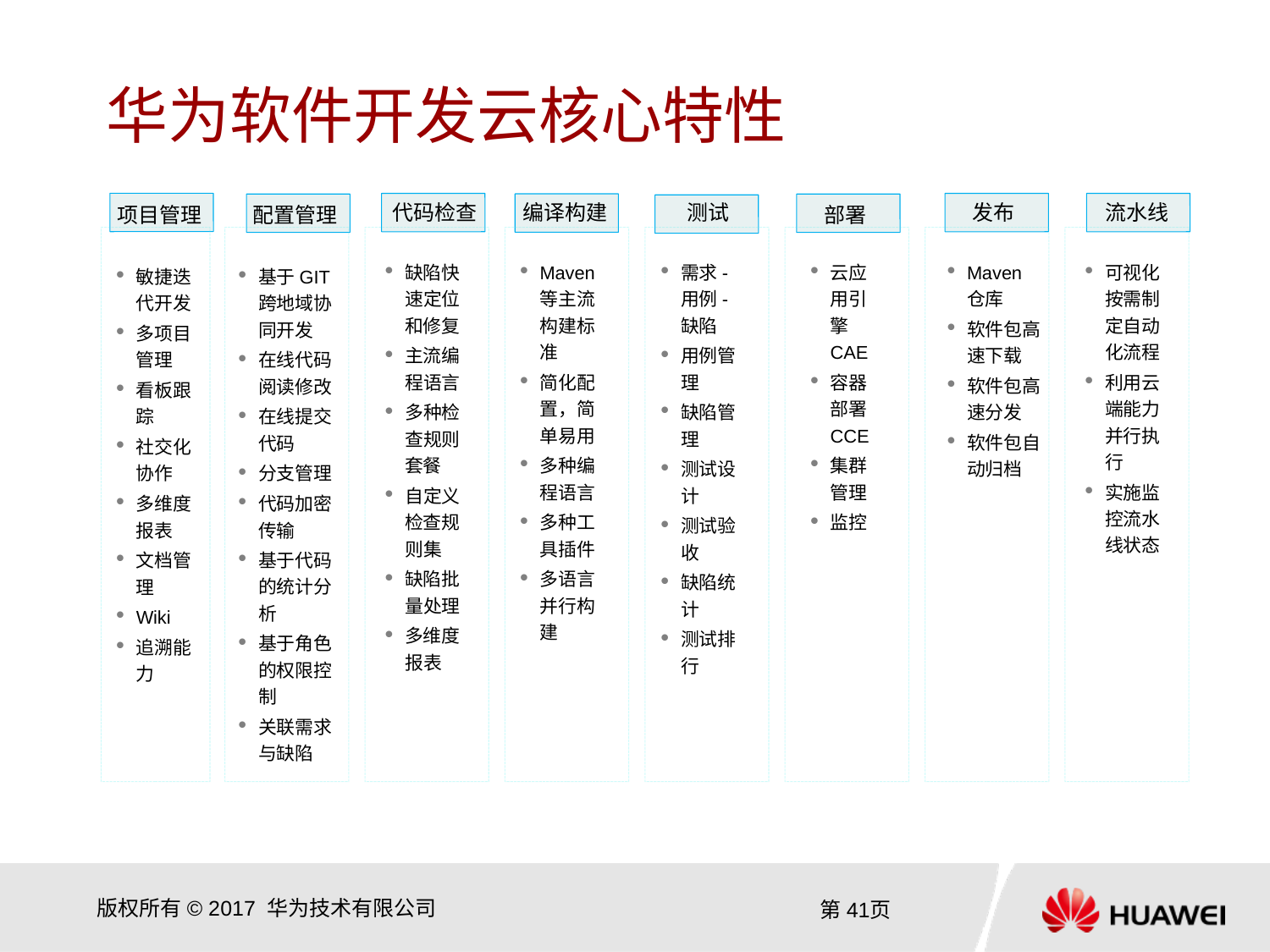

# 华为软件开发云核心特性
代码检查
编译构建
测试
发布
流水线

项目管理
配置管理
部署

缺陷快速定位和修复
主流编程语言
多种检查规则套餐
自定义检查规则集
缺陷批量处理
多维度报表
Maven等主流构建标准
简化配置，简单易用
多种编程语言
多种工具插件
多语言并行构建
需求-用例-缺陷
用例管理
缺陷管理
测试设计
测试验收
缺陷统计
测试排行
云应用引擎CAE
容器部署CCE
集群管理
监控
Maven仓库
软件包高速下载
软件包高速分发
软件包自动归档
可视化按需制定自动化流程
利用云端能力并行执行
实施监控流水线状态
基于GIT跨地域协同开发
在线代码阅读修改
在线提交代码
分支管理
代码加密传输
基于代码的统计分析
基于角色的权限控制
关联需求与缺陷
敏捷迭代开发
多项目管理
看板跟踪
社交化协作
多维度报表
文档管理
Wiki
追溯能力